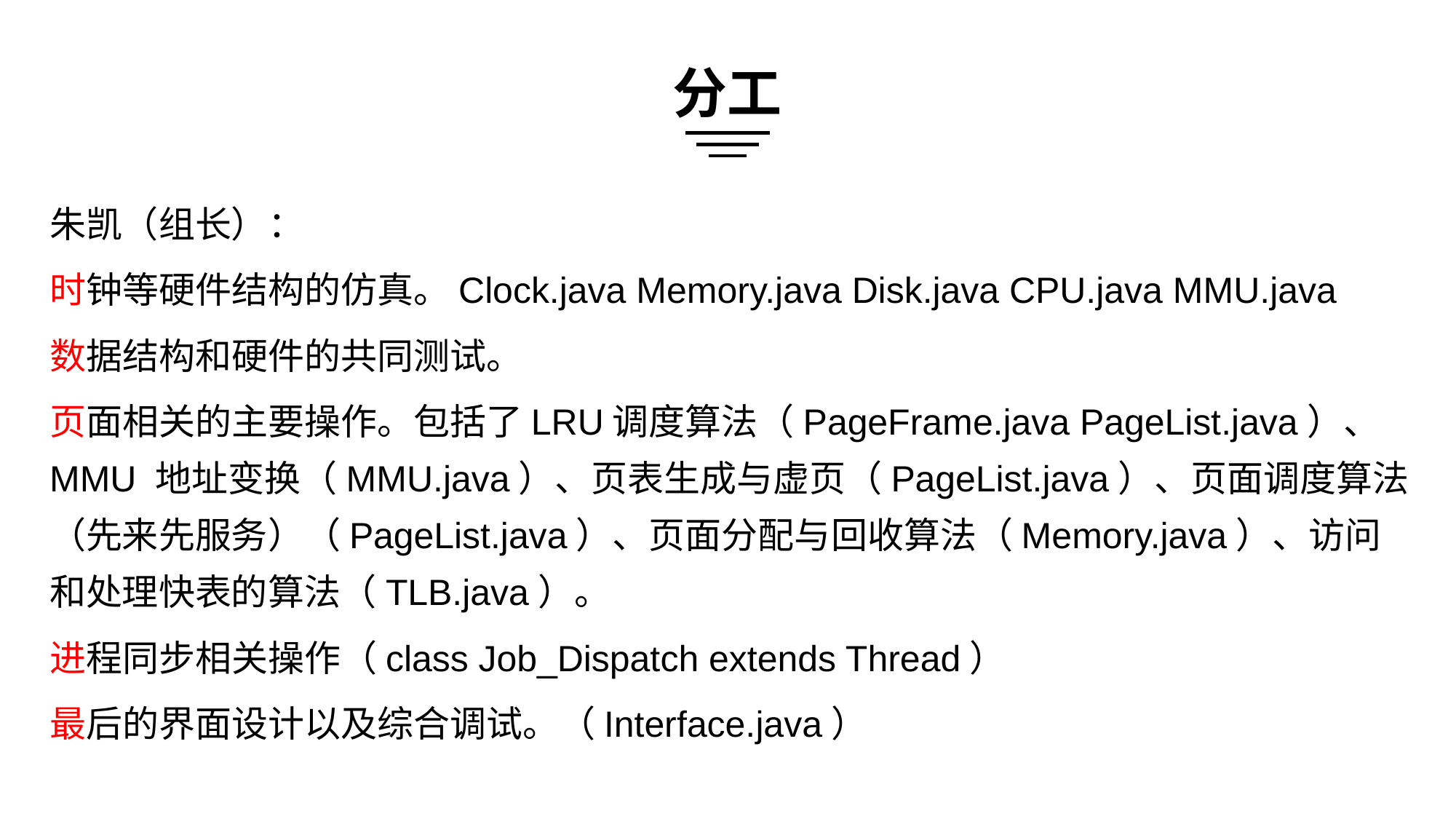

分工
朱凯（组长）：
时钟等硬件结构的仿真。Clock.java Memory.java Disk.java CPU.java MMU.java
数据结构和硬件的共同测试。
页面相关的主要操作。包括了LRU调度算法（PageFrame.java PageList.java）、MMU 地址变换（MMU.java）、页表生成与虚页（PageList.java）、页面调度算法（先来先服务）（PageList.java）、页面分配与回收算法（Memory.java）、访问和处理快表的算法（TLB.java）。
进程同步相关操作（class Job_Dispatch extends Thread）
最后的界面设计以及综合调试。（Interface.java）